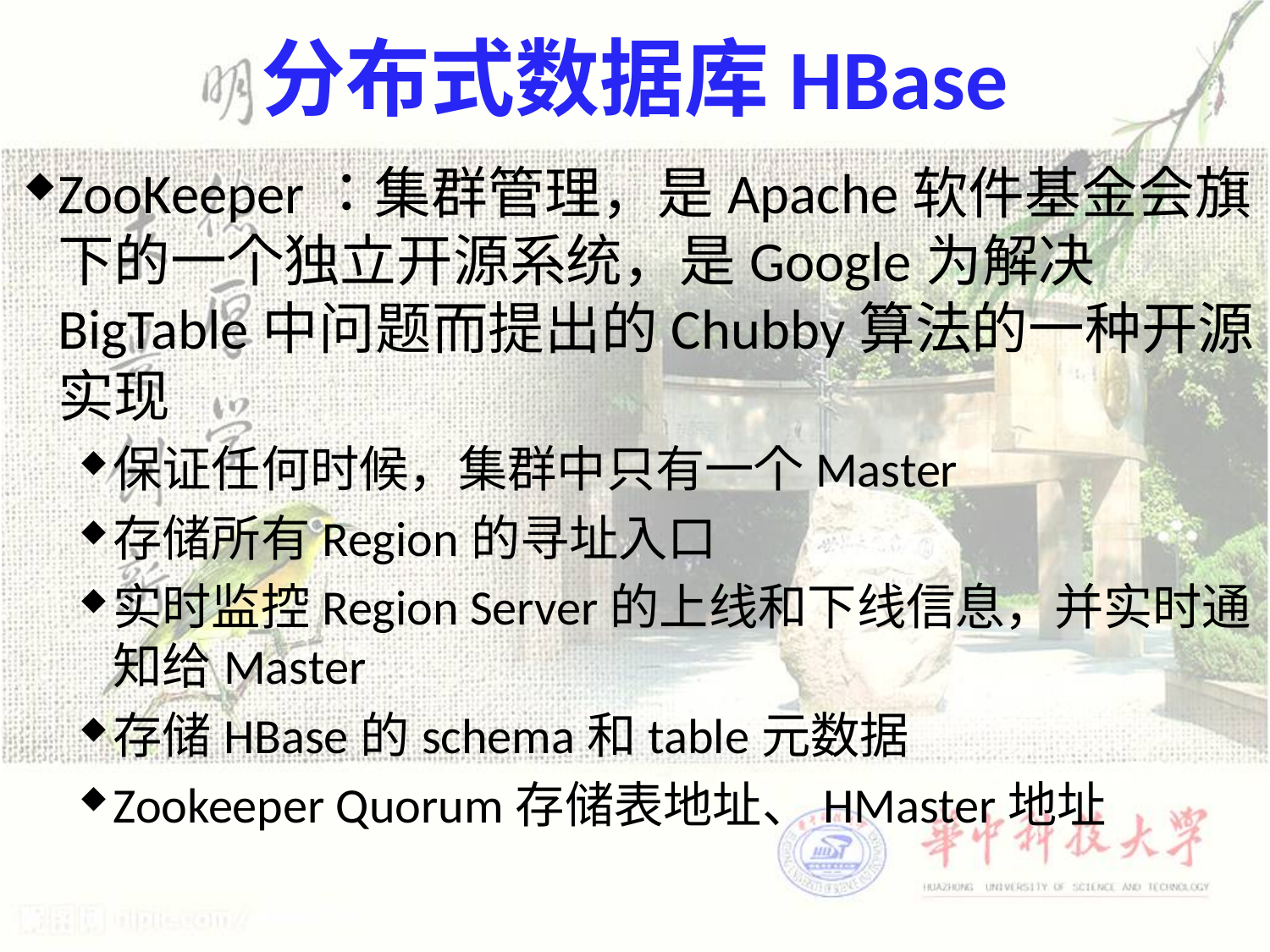

# 分布式数据库HBase
ZooKeeper：集群管理，是Apache软件基金会旗下的一个独立开源系统，是Google为解决 BigTable中问题而提出的Chubby算法的一种开源实现
保证任何时候，集群中只有一个Master
存储所有Region的寻址入口
实时监控Region Server的上线和下线信息，并实时通知给Master
存储HBase的schema和table元数据
Zookeeper Quorum存储表地址、HMaster地址